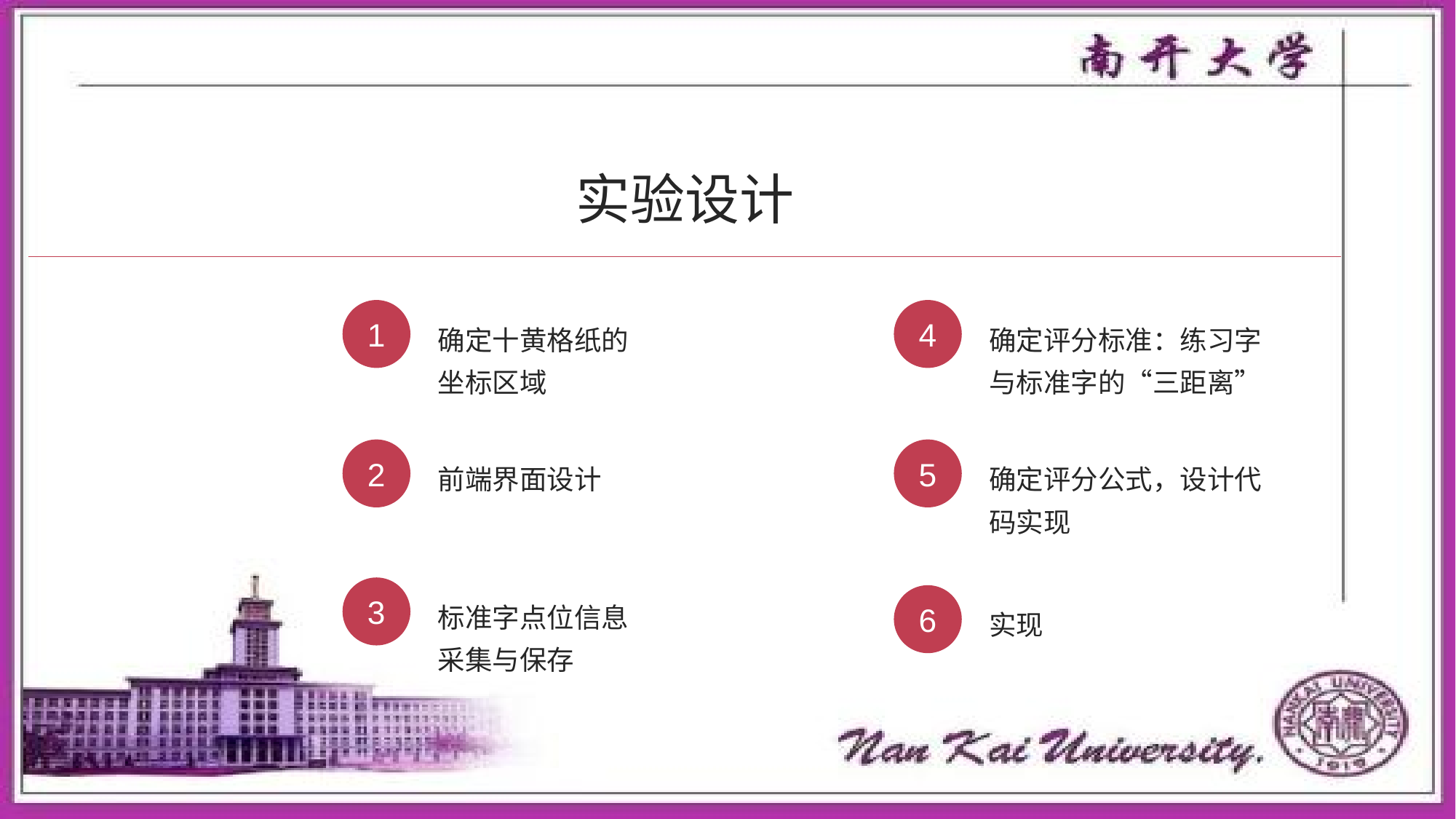

实验设计
1
4
确定十黄格纸的坐标区域
确定评分标准：练习字与标准字的“三距离”
2
5
确定评分公式，设计代码实现
前端界面设计
3
标准字点位信息采集与保存
6
实现